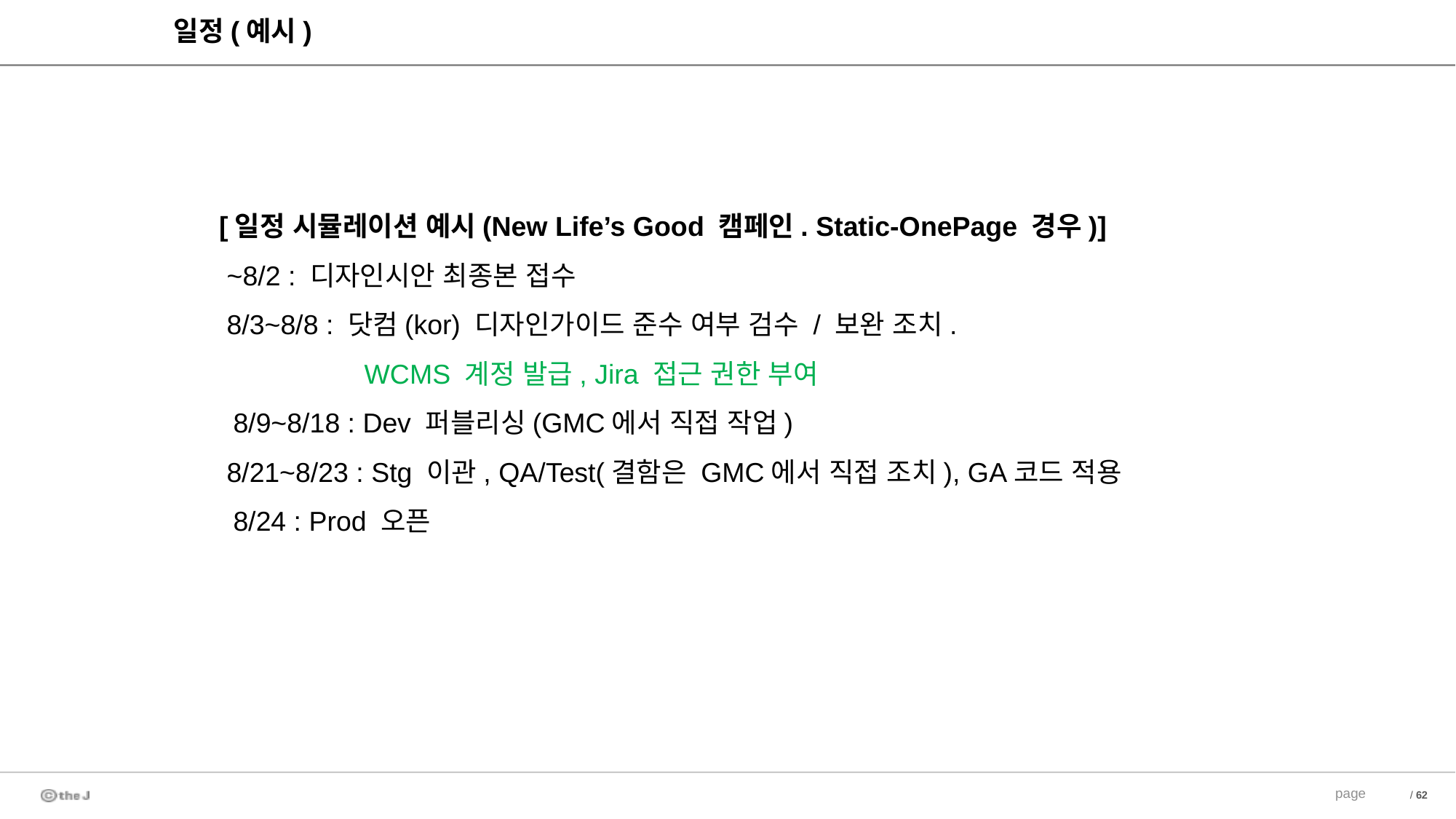

일정(예시)
 [일정 시뮬레이션 예시(New Life’s Good 캠페인. Static-OnePage 경우)]
  ~8/2 : 디자인시안 최종본 접수
  8/3~8/8 : 닷컴(kor) 디자인가이드 준수 여부 검수 / 보완 조치.
                    WCMS 계정 발급, Jira 접근 권한 부여
  8/9~8/18 : Dev 퍼블리싱(GMC에서 직접 작업)
  8/21~8/23 : Stg 이관, QA/Test(결함은 GMC에서 직접 조치), GA코드 적용
  8/24 : Prod 오픈